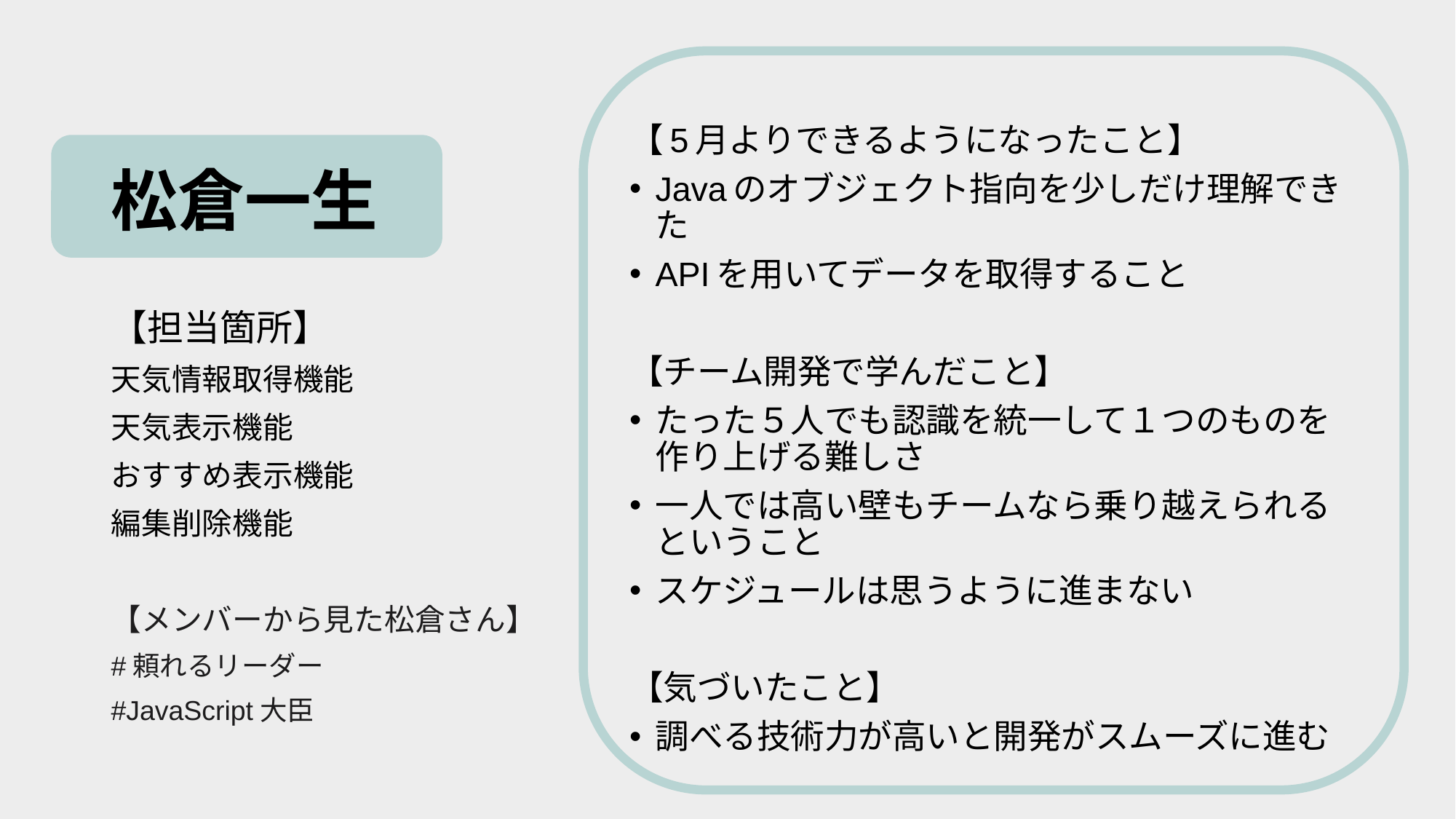

# 松倉一生
【5月よりできるようになったこと】
Javaのオブジェクト指向を少しだけ理解できた
APIを用いてデータを取得すること

【チーム開発で学んだこと】
たった５人でも認識を統一して１つのものを作り上げる難しさ
一人では高い壁もチームなら乗り越えられるということ
スケジュールは思うように進まない

【気づいたこと】
調べる技術力が高いと開発がスムーズに進む

【担当箇所】
天気情報取得機能
天気表示機能
おすすめ表示機能
編集削除機能

【メンバーから見た松倉さん】
#頼れるリーダー
#JavaScript大臣